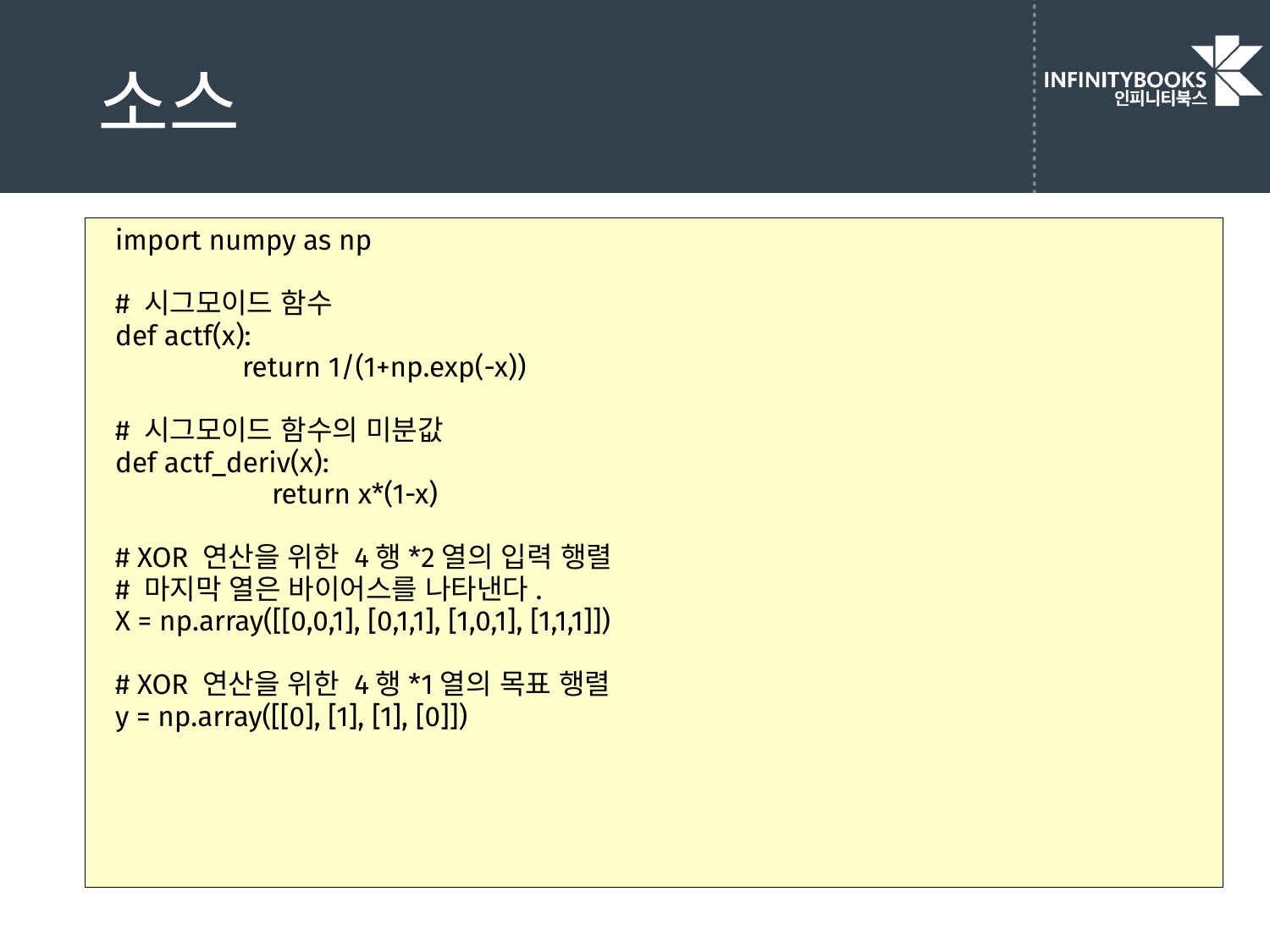

# 소스
import numpy as np

# 시그모이드 함수
def actf(x):
	return 1/(1+np.exp(-x))

# 시그모이드 함수의 미분값
def actf_deriv(x):
	    return x*(1-x)

# XOR 연산을 위한 4행*2열의 입력 행렬
# 마지막 열은 바이어스를 나타낸다.
X = np.array([[0,0,1], [0,1,1], [1,0,1], [1,1,1]])

# XOR 연산을 위한 4행*1열의 목표 행렬
y = np.array([[0], [1], [1], [0]])